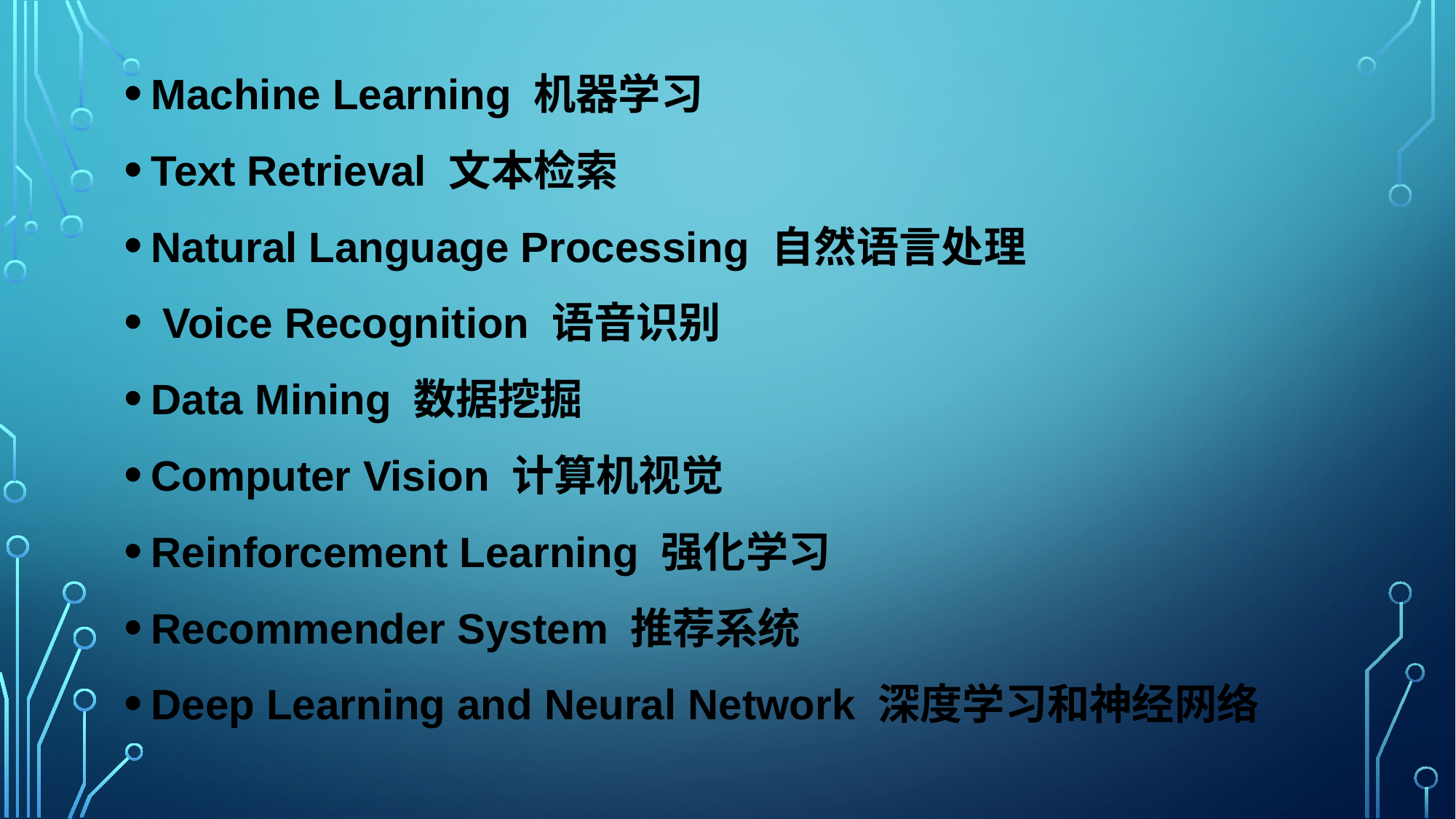

Machine Learning 机器学习
Text Retrieval 文本检索
Natural Language Processing 自然语言处理
 Voice Recognition 语音识别
Data Mining 数据挖掘
Computer Vision 计算机视觉
Reinforcement Learning 强化学习
Recommender System 推荐系统
Deep Learning and Neural Network 深度学习和神经网络